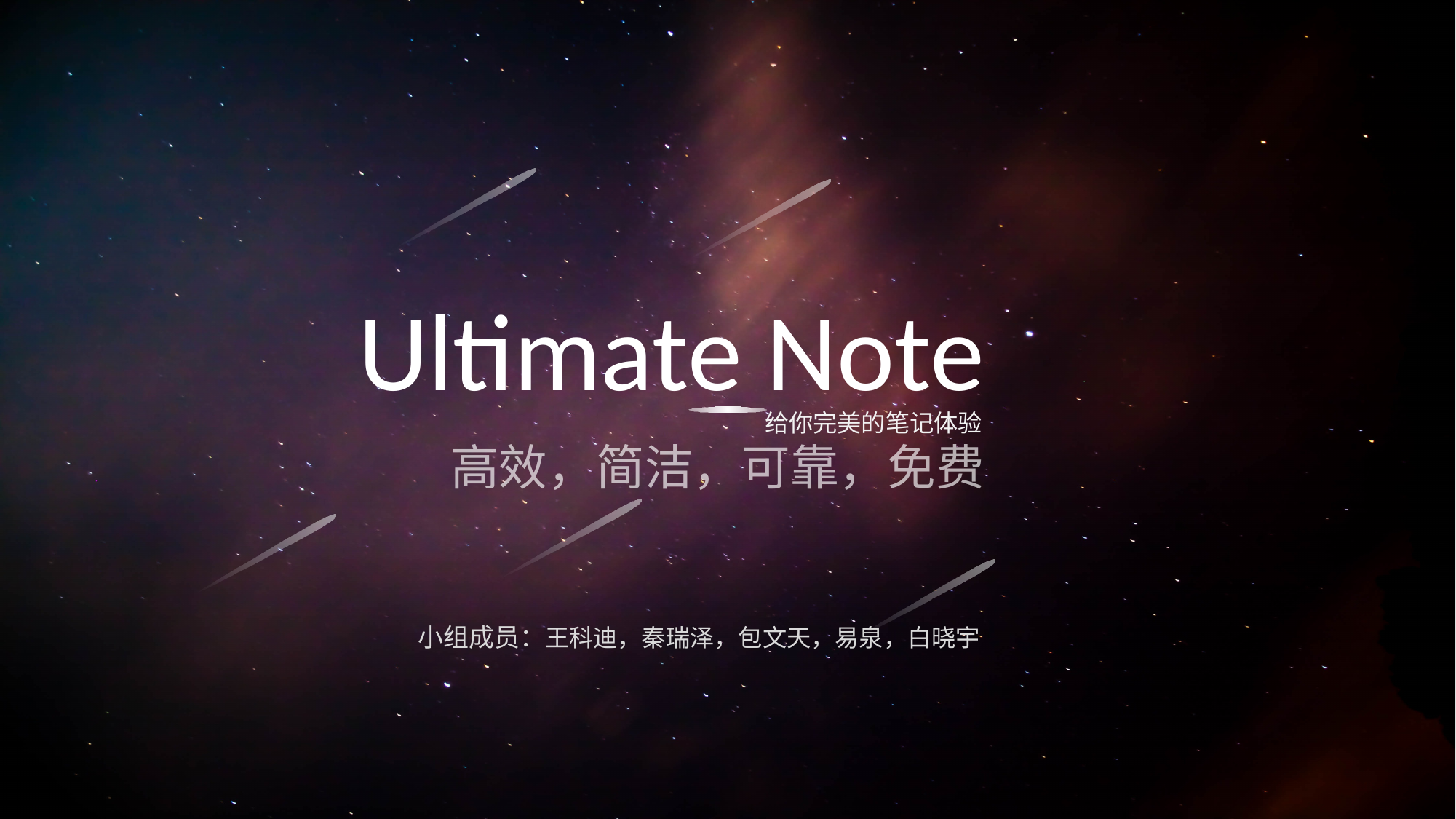

Ultimate Note
给你完美的笔记体验

高效，简洁，可靠，免费

小组成员：王科迪，秦瑞泽，包文天，易泉，白晓宇